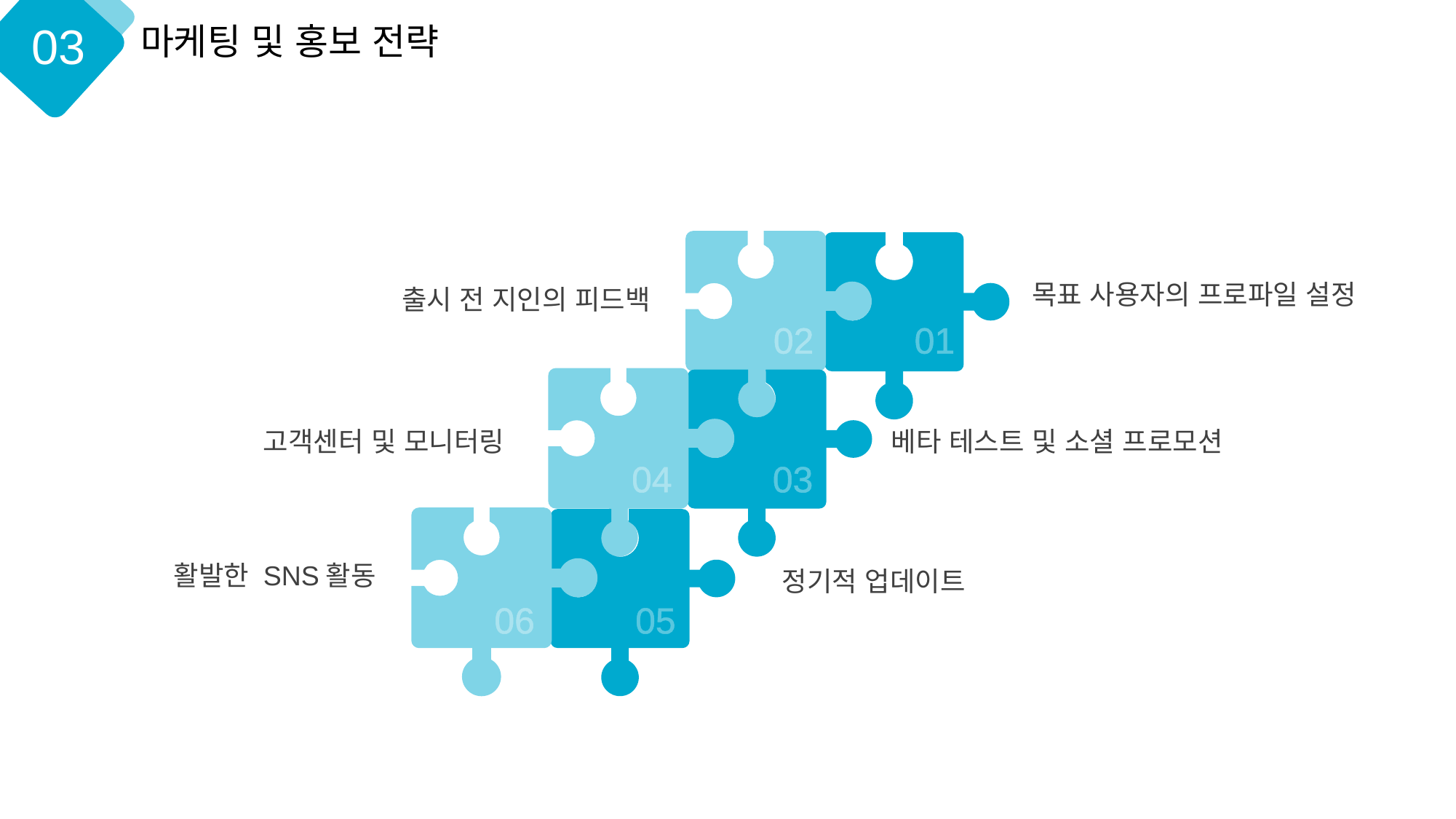

03
마케팅 및 홍보 전략

목표 사용자의 프로파일 설정
출시 전 지인의 피드백
02
01

고객센터 및 모니터링
베타 테스트 및 소셜 프로모션
04
03

활발한 SNS활동
정기적 업데이트
06
05